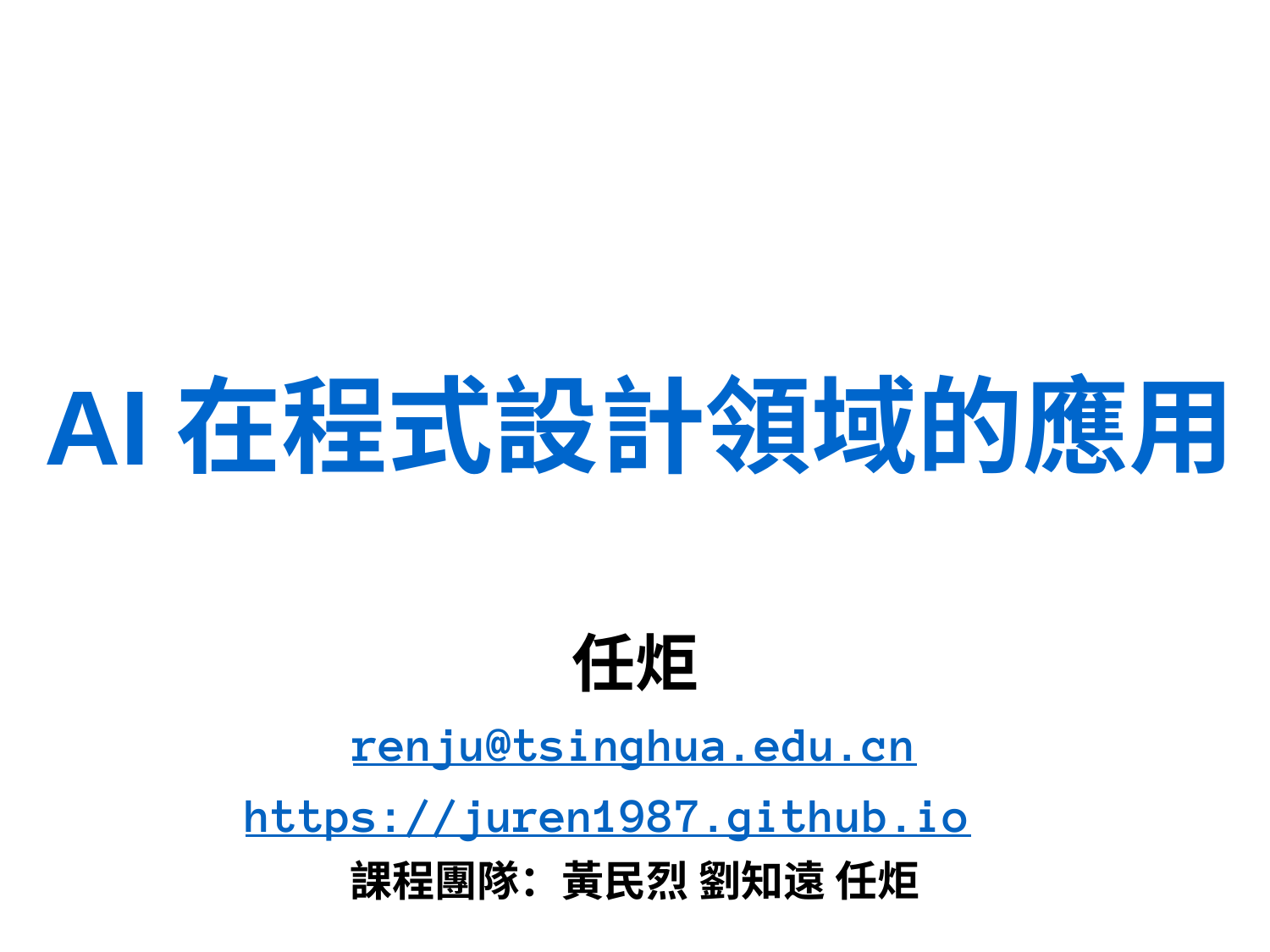

# AI在程式設計領域的應用
任炬
renju@tsinghua.edu.cn
https://juren1987.github.io
課程團隊：黃民烈 劉知遠 任炬